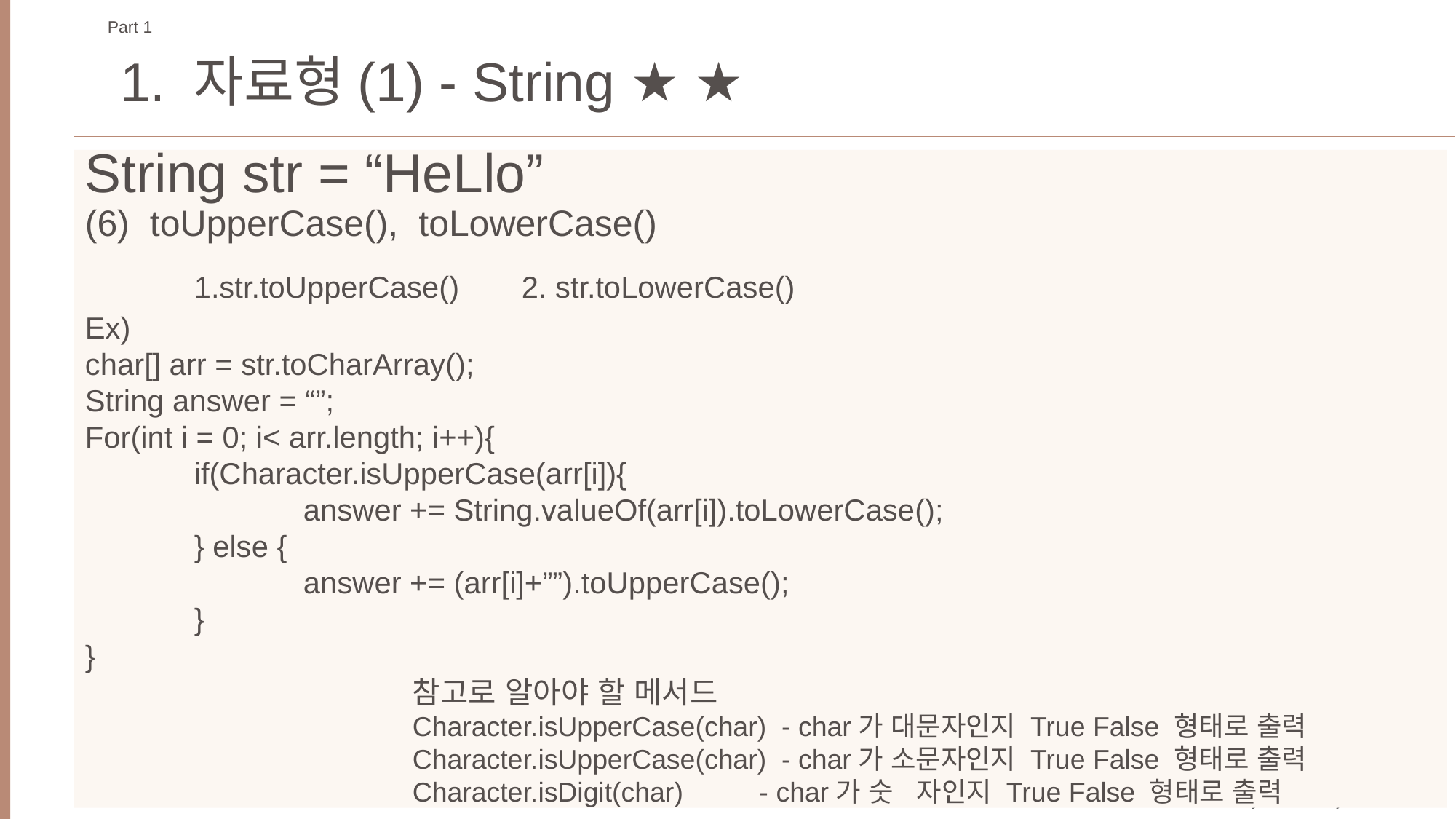

Part 1
1. 자료형(1) - String ★ ★
String str = “HeLlo”

(6)  toUpperCase(),  toLowerCase()
	1.str.toUpperCase()	2. str.toLowerCase()
Ex)
char[] arr = str.toCharArray();
String answer = “”;
For(int i = 0; i< arr.length; i++){
	if(Character.isUpperCase(arr[i]){
		answer += String.valueOf(arr[i]).toLowerCase();
	} else {
		answer += (arr[i]+””).toUpperCase();
	}
}
			참고로 알아야 할 메서드
			Character.isUpperCase(char)  - char가 대문자인지 True False 형태로 출력
			Character.isUpperCase(char)  - char가 소문자인지 True False 형태로 출력
			Character.isDigit(char)          - char가 숫   자인지 True False 형태로 출력